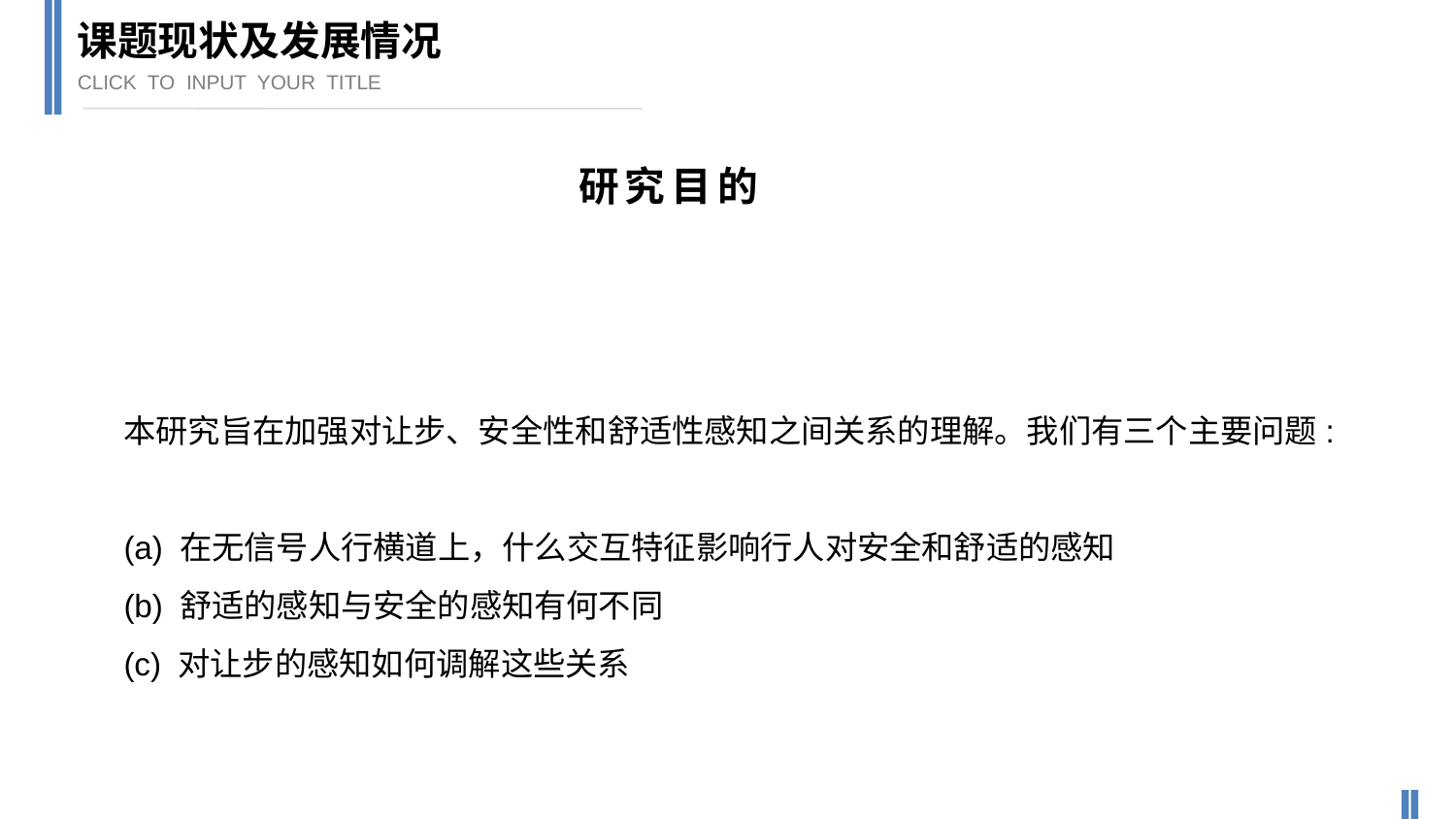

课题现状及发展情况
CLICK  TO  INPUT  YOUR  TITLE
研究目的
本研究旨在加强对让步、安全性和舒适性感知之间关系的理解。我们有三个主要问题:

(a) 在无信号人行横道上，什么交互特征影响行人对安全和舒适的感知
(b) 舒适的感知与安全的感知有何不同
(c) 对让步的感知如何调解这些关系